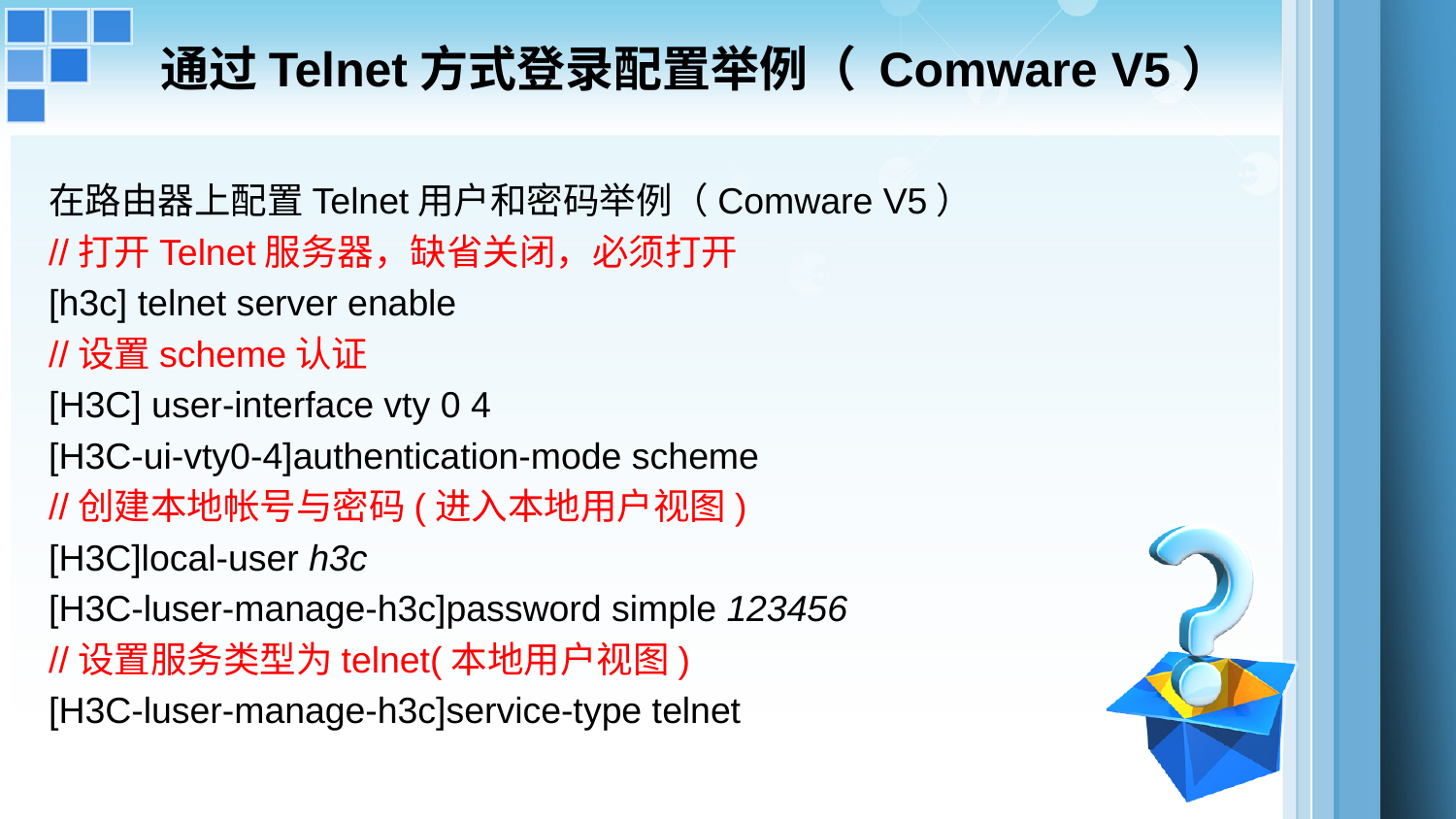

# 通过Telnet方式登录配置举例（ Comware V5）
在路由器上配置Telnet用户和密码举例（Comware V5）
//打开Telnet服务器，缺省关闭，必须打开
[h3c] telnet server enable
//设置scheme认证
[H3C] user-interface vty 0 4
[H3C-ui-vty0-4]authentication-mode scheme
//创建本地帐号与密码(进入本地用户视图)
[H3C]local-user h3c
[H3C-luser-manage-h3c]password simple 123456
//设置服务类型为telnet(本地用户视图)
[H3C-luser-manage-h3c]service-type telnet